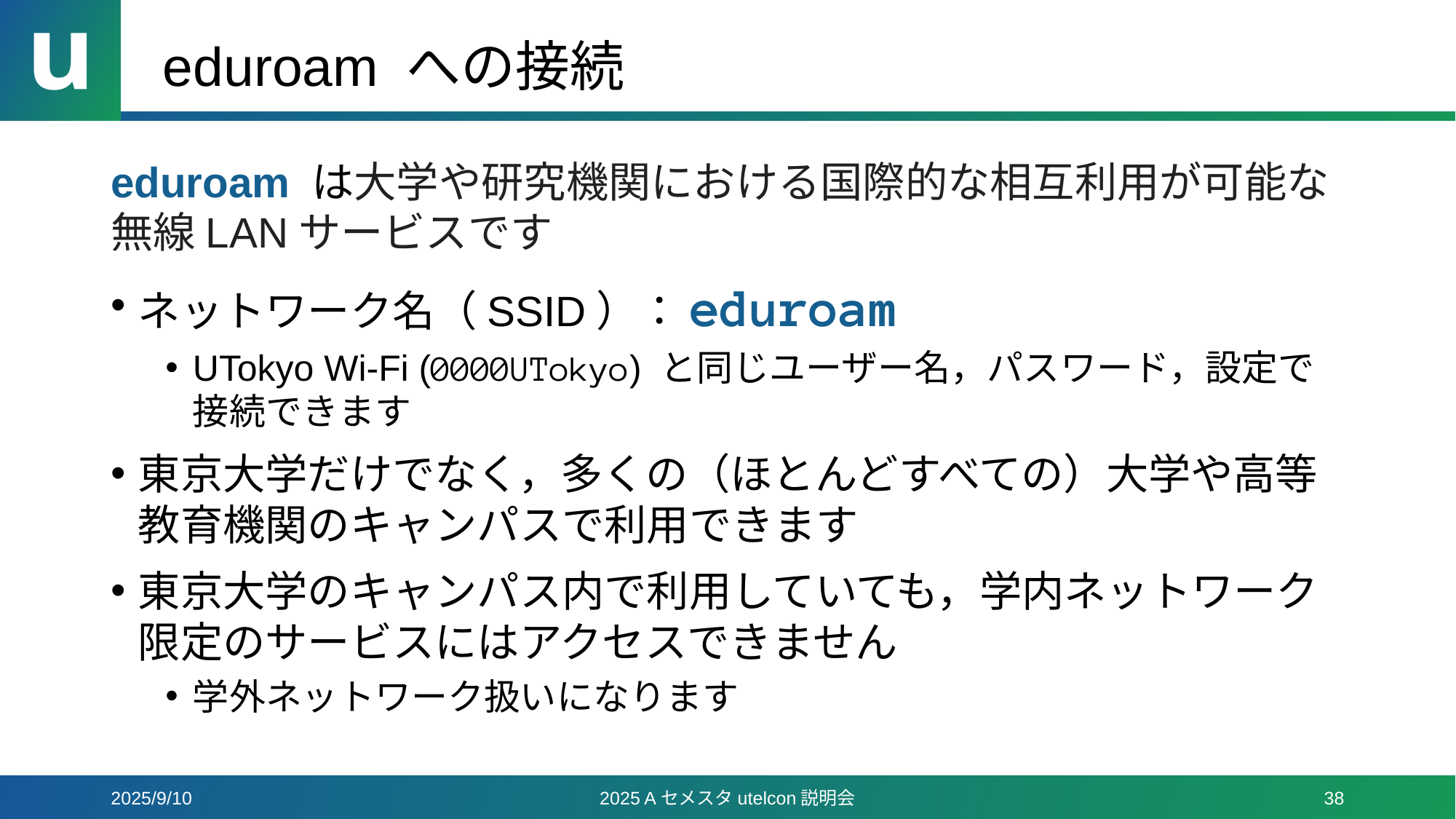

# eduroam への接続
eduroam は大学や研究機関における国際的な相互利用が可能な無線LANサービスです
ネットワーク名（SSID）：eduroam
UTokyo Wi-Fi (0000UTokyo) と同じユーザー名，パスワード，設定で接続できます
東京大学だけでなく，多くの（ほとんどすべての）大学や高等教育機関のキャンパスで利用できます
東京大学のキャンパス内で利用していても，学内ネットワーク限定のサービスにはアクセスできません
学外ネットワーク扱いになります
2025/9/10
2025 Aセメスタutelcon説明会
38